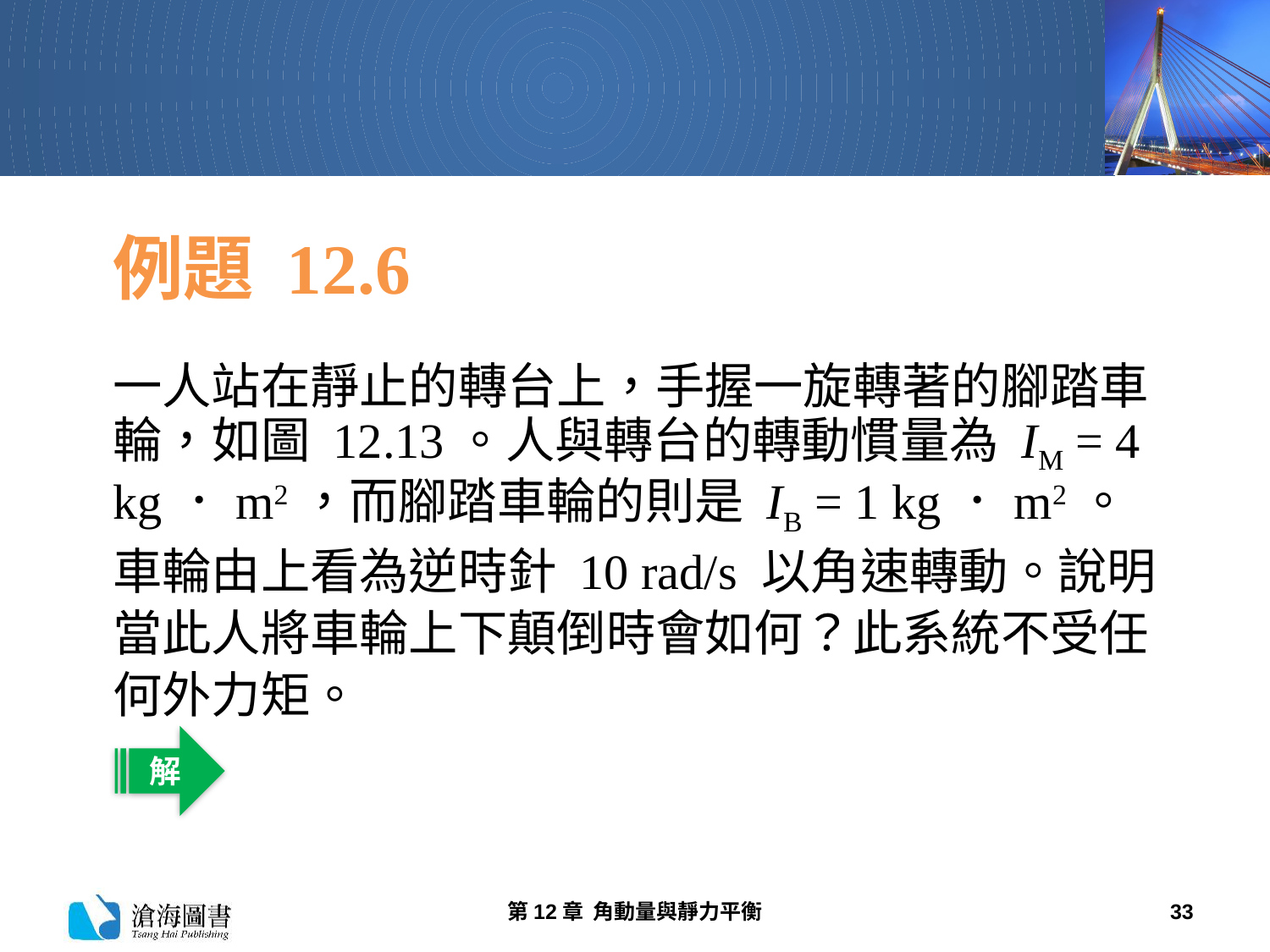

# 例題 12.6
一人站在靜止的轉台上，手握一旋轉著的腳踏車輪，如圖 12.13。人與轉台的轉動慣量為 IM = 4 kg．m2，而腳踏車輪的則是 IB = 1 kg．m2。車輪由上看為逆時針 10 rad/s 以角速轉動。說明當此人將車輪上下顛倒時會如何？此系統不受任何外力矩。

解
第12章  角動量與靜力平衡
33